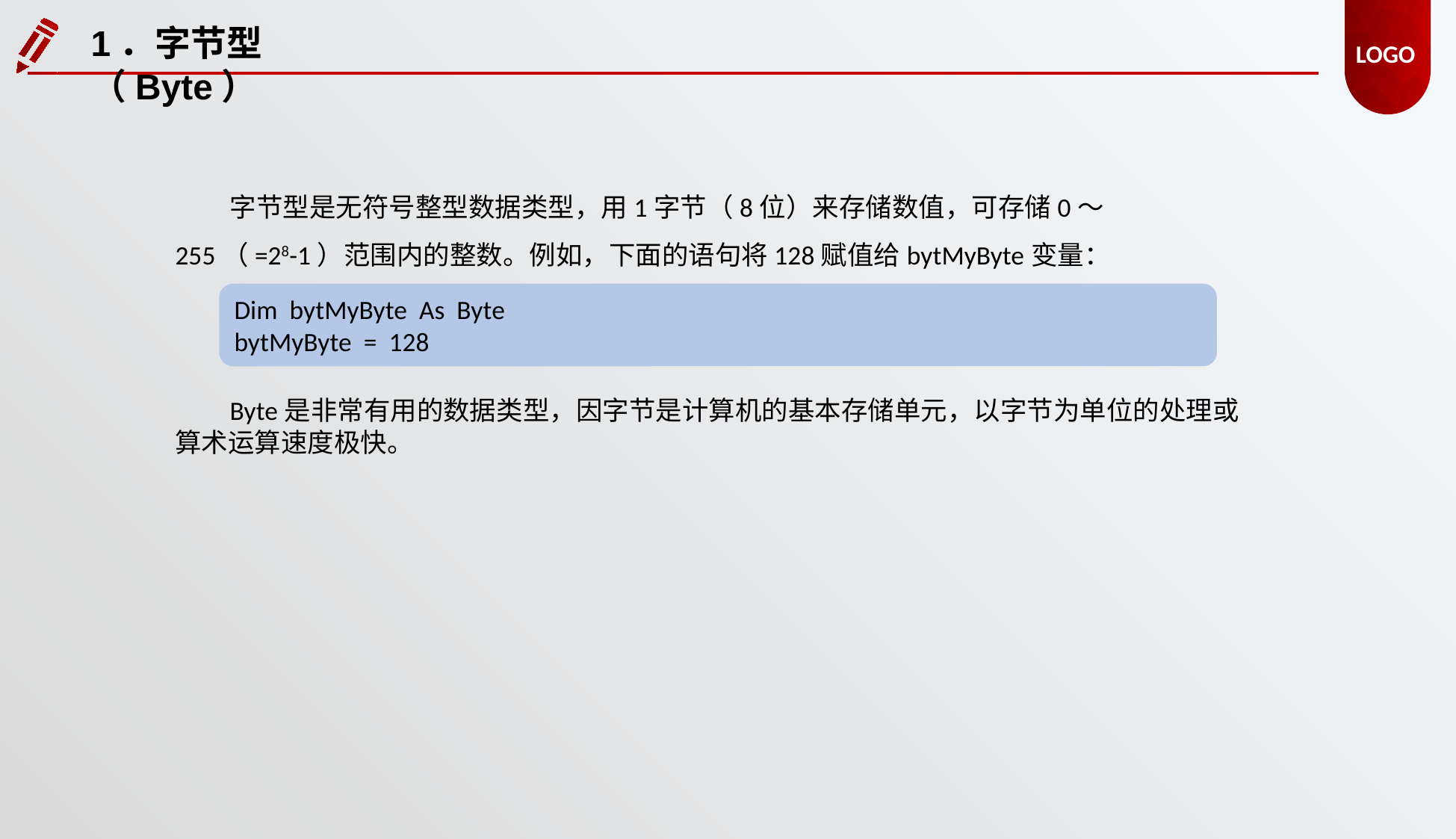

LOGO
1．字节型（Byte）

字节型是无符号整型数据类型，用1字节（8位）来存储数值，可存储0～255（=28-1）范围内的整数。例如，下面的语句将128赋值给bytMyByte变量：
Dim  bytMyByte  As  Byte
bytMyByte  =  128
Byte是非常有用的数据类型，因字节是计算机的基本存储单元，以字节为单位的处理或算术运算速度极快。